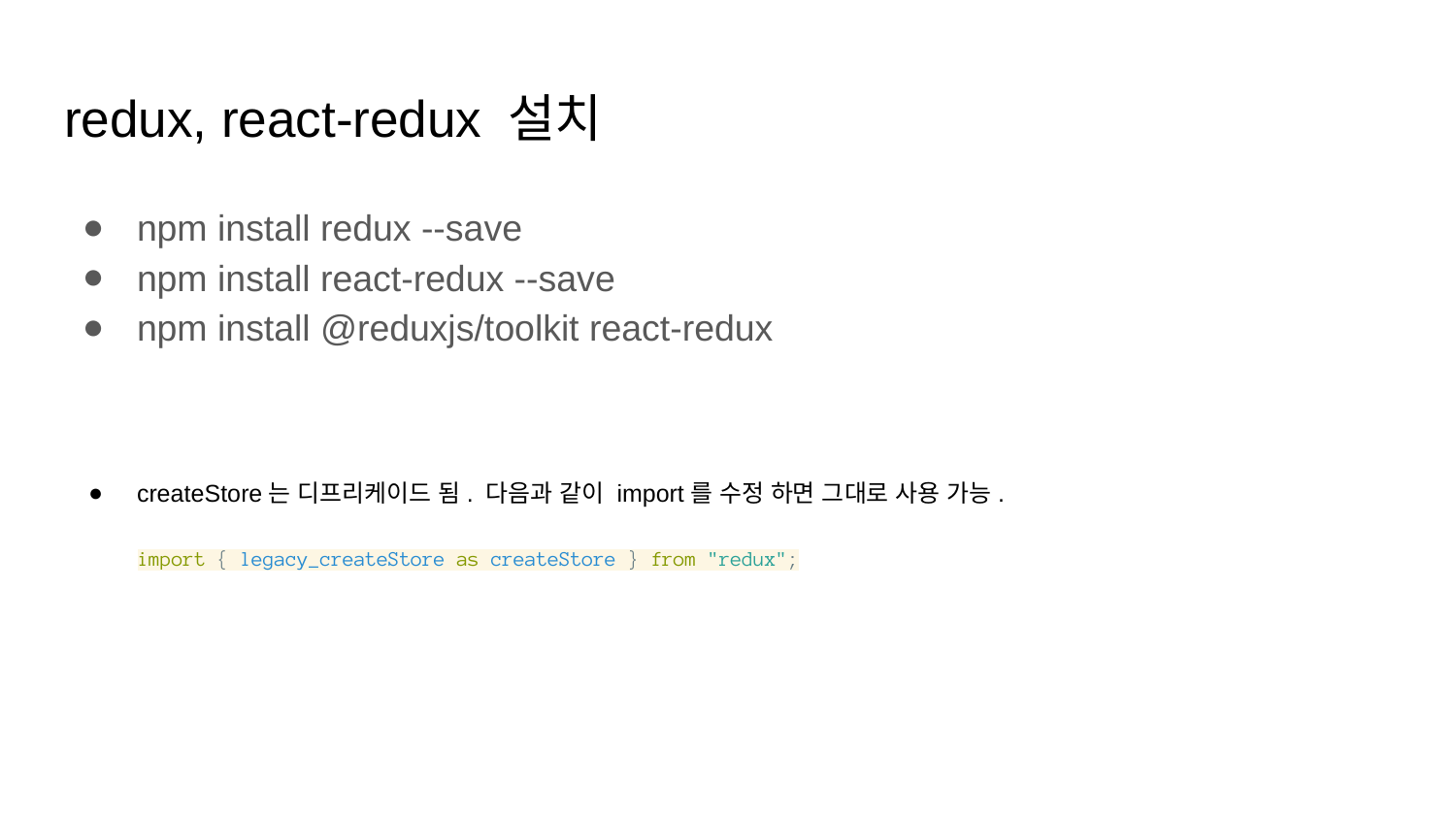

# redux, react-redux 설치
npm install redux --save
npm install react-redux --save
npm install @reduxjs/toolkit react-redux
createStore는 디프리케이드 됨. 다음과 같이 import를 수정 하면 그대로 사용 가능.
import { legacy_createStore as createStore } from "redux";